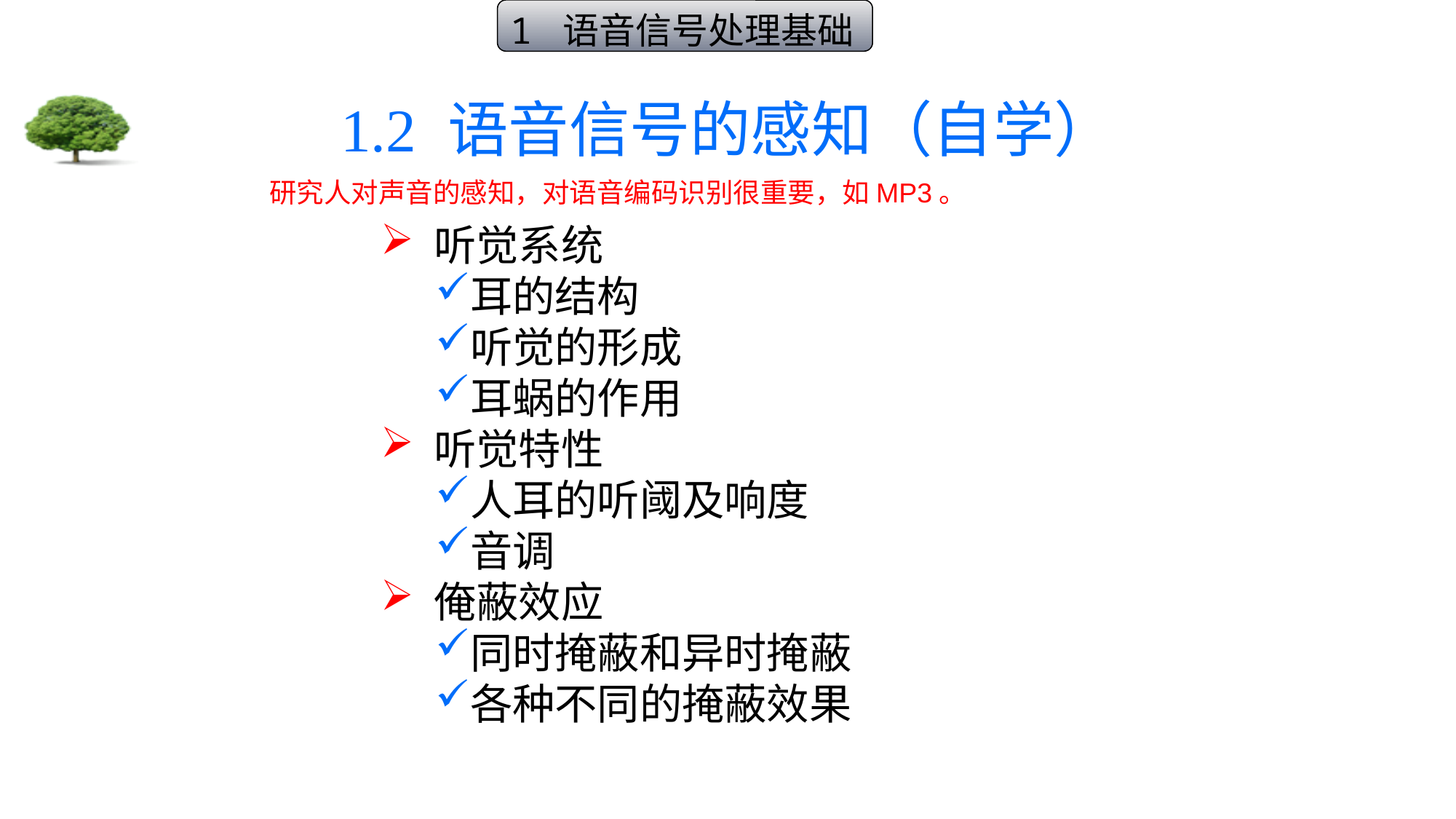

1 语音信号处理基础

# 1.2 语音信号的感知（自学）
研究人对声音的感知，对语音编码识别很重要，如MP3。
 听觉系统
耳的结构
听觉的形成
耳蜗的作用
 听觉特性
人耳的听阈及响度
音调
 俺蔽效应
同时掩蔽和异时掩蔽
各种不同的掩蔽效果